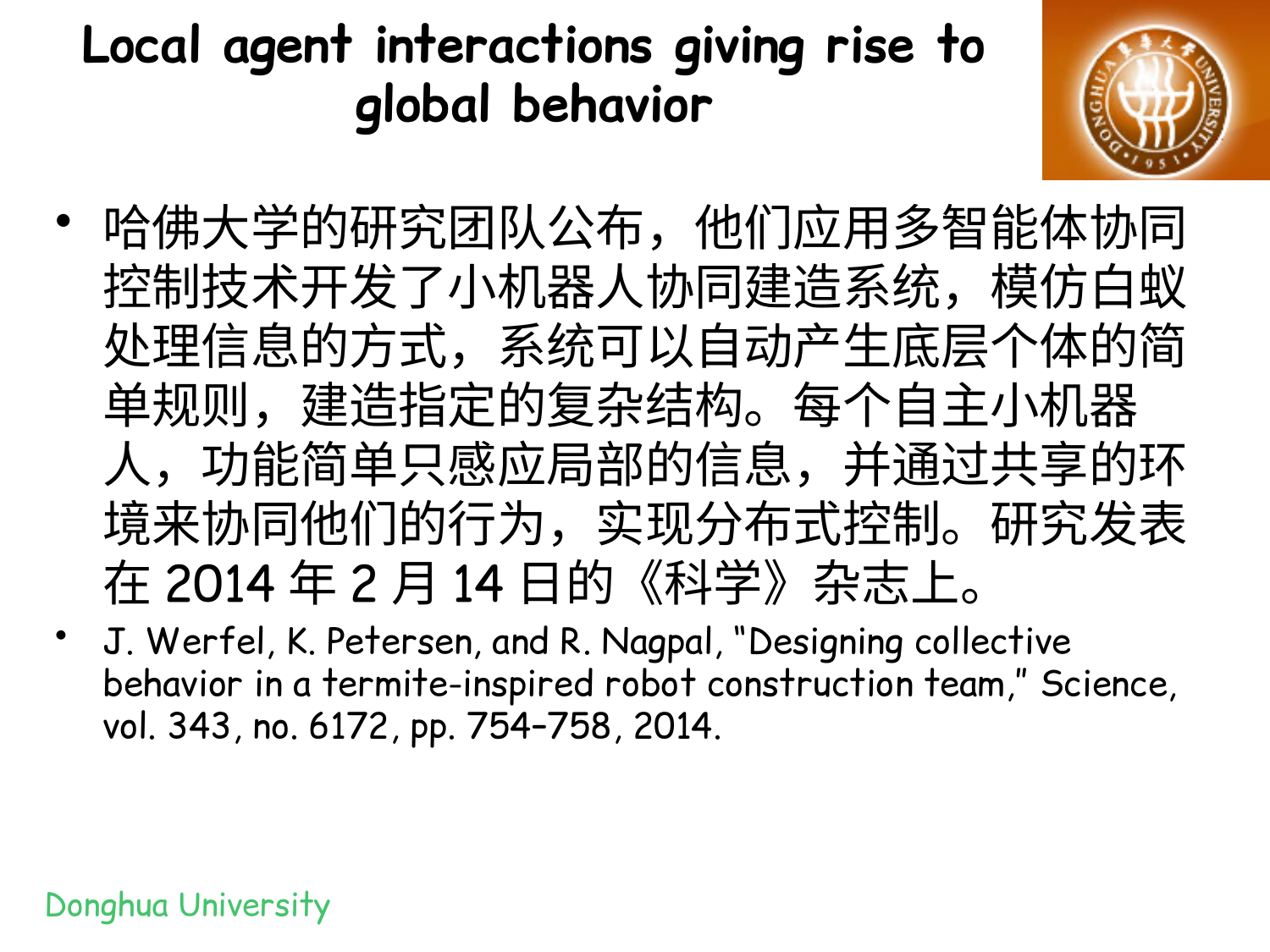

# Local agent interactions giving rise to global behavior
哈佛大学的研究团队公布，他们应用多智能体协同控制技术开发了小机器人协同建造系统，模仿白蚁处理信息的方式，系统可以自动产生底层个体的简单规则，建造指定的复杂结构。每个自主小机器人，功能简单只感应局部的信息，并通过共享的环境来协同他们的行为，实现分布式控制。研究发表在2014年2月14日的《科学》杂志上。
J. Werfel, K. Petersen, and R. Nagpal, “Designing collective behavior in a termite-inspired robot construction team,” Science, vol. 343, no. 6172, pp. 754–758, 2014.